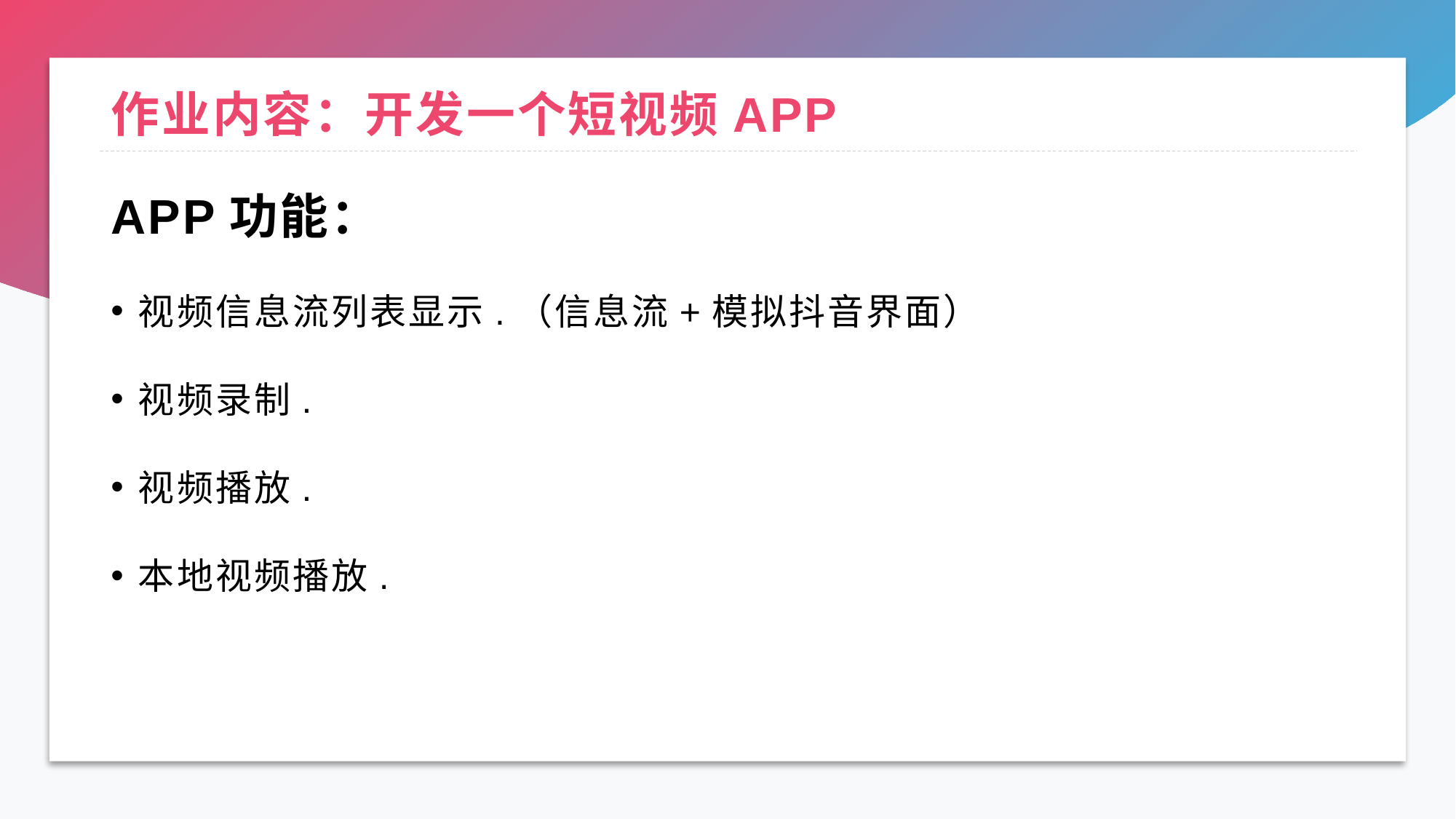

# 作业内容：开发一个短视频APP
APP功能：
视频信息流列表显示.（信息流+模拟抖音界面）
视频录制.
视频播放.
本地视频播放.